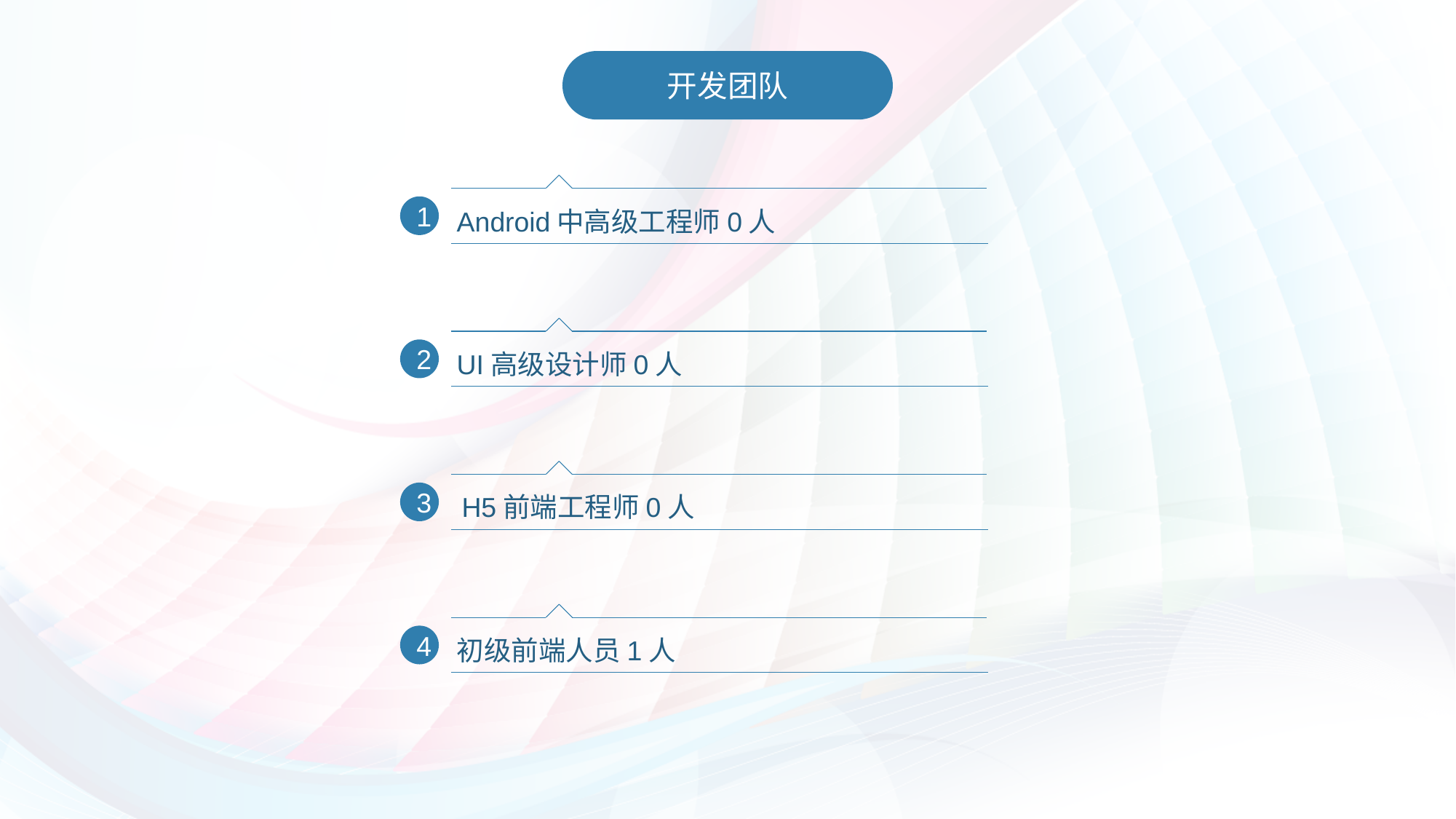

开发团队
Android中高级工程师0人
1
UI高级设计师0人
2
H5前端工程师0人
3
初级前端人员1人
4